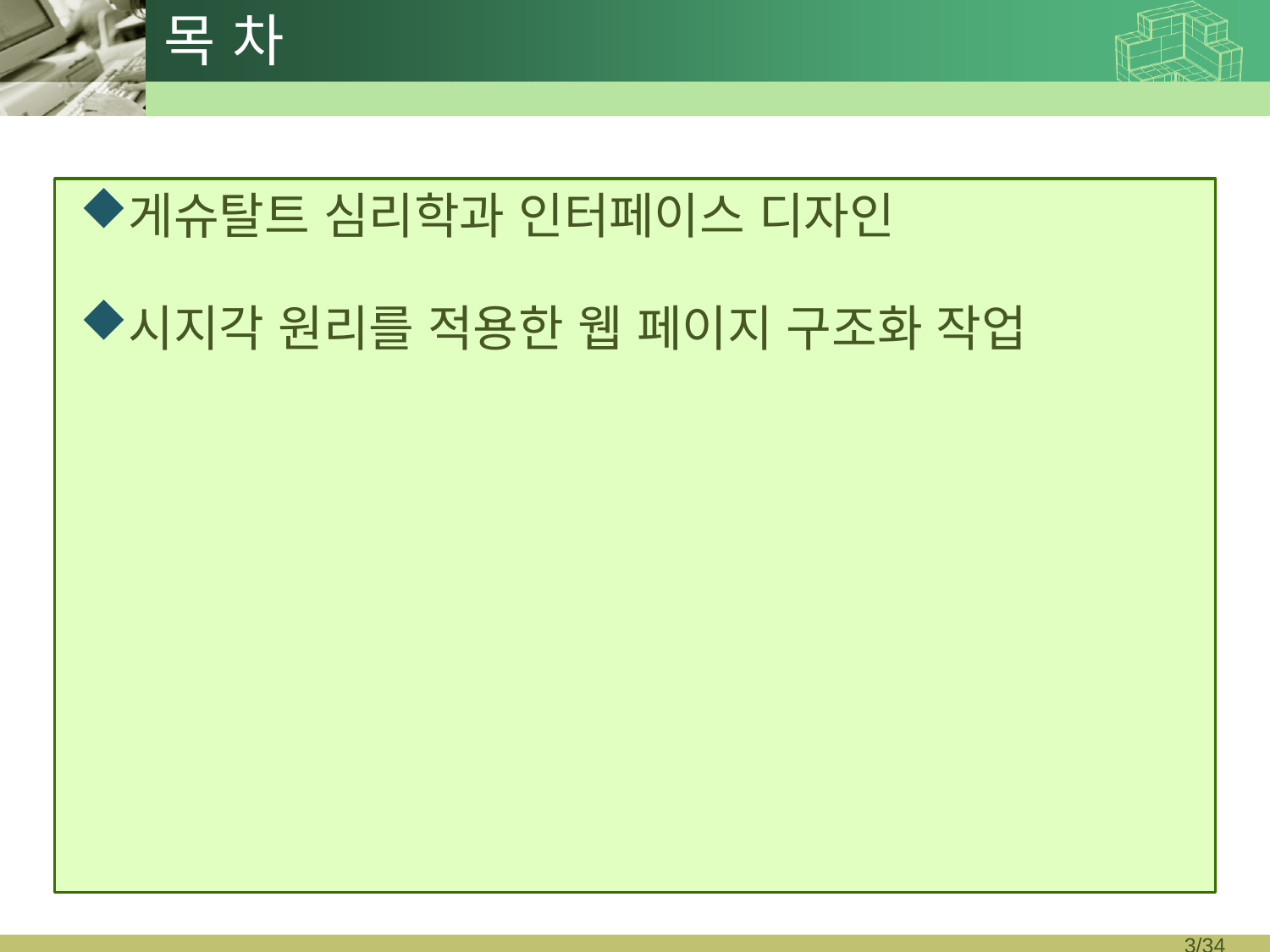

# 목 차
게슈탈트 심리학과 인터페이스 디자인
시지각 원리를 적용한 웹 페이지 구조화 작업